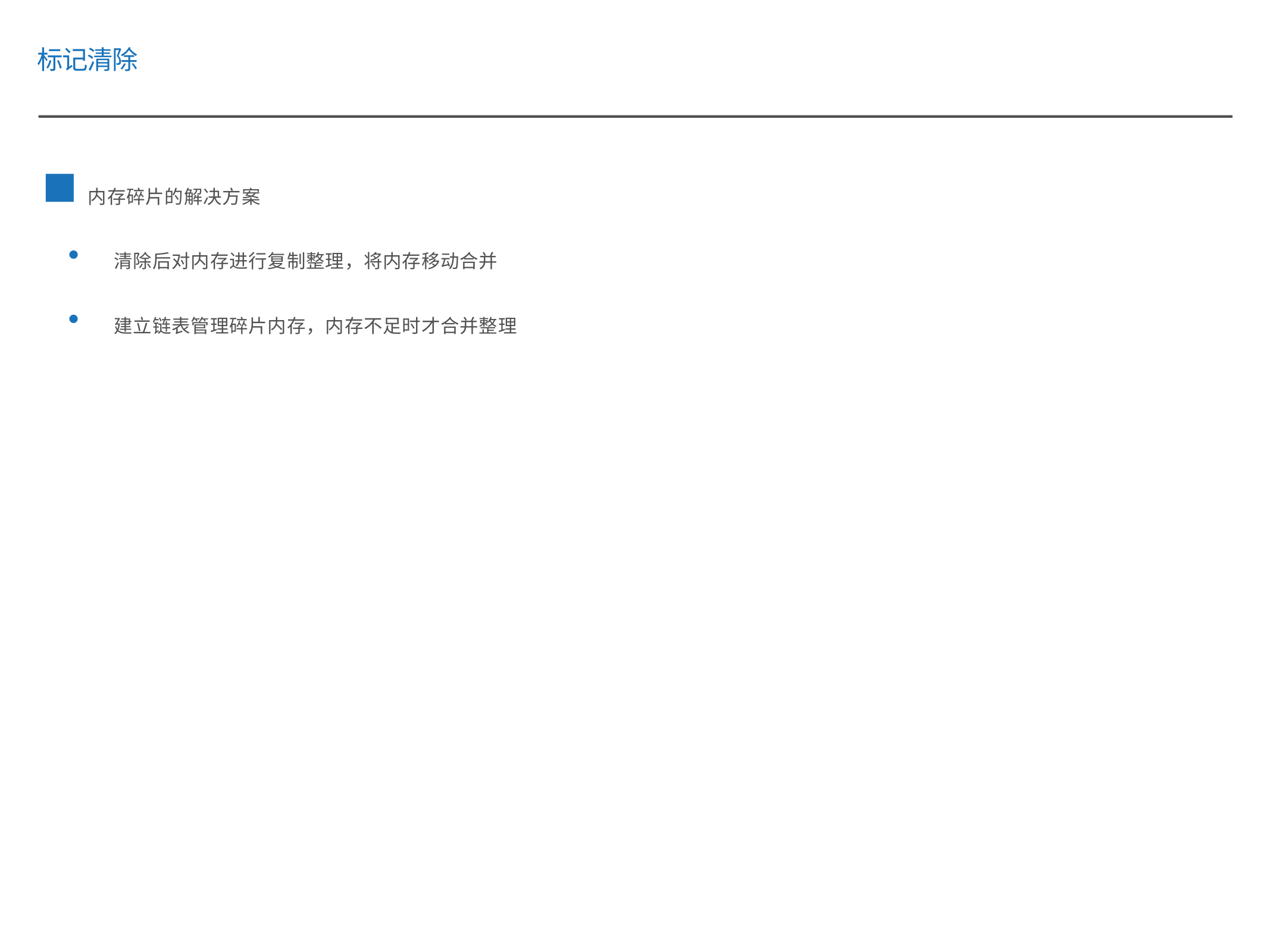

标记清除
内存碎片的解决方案
清除后对内存进行复制整理，将内存移动合并
建立链表管理碎片内存，内存不足时才合并整理